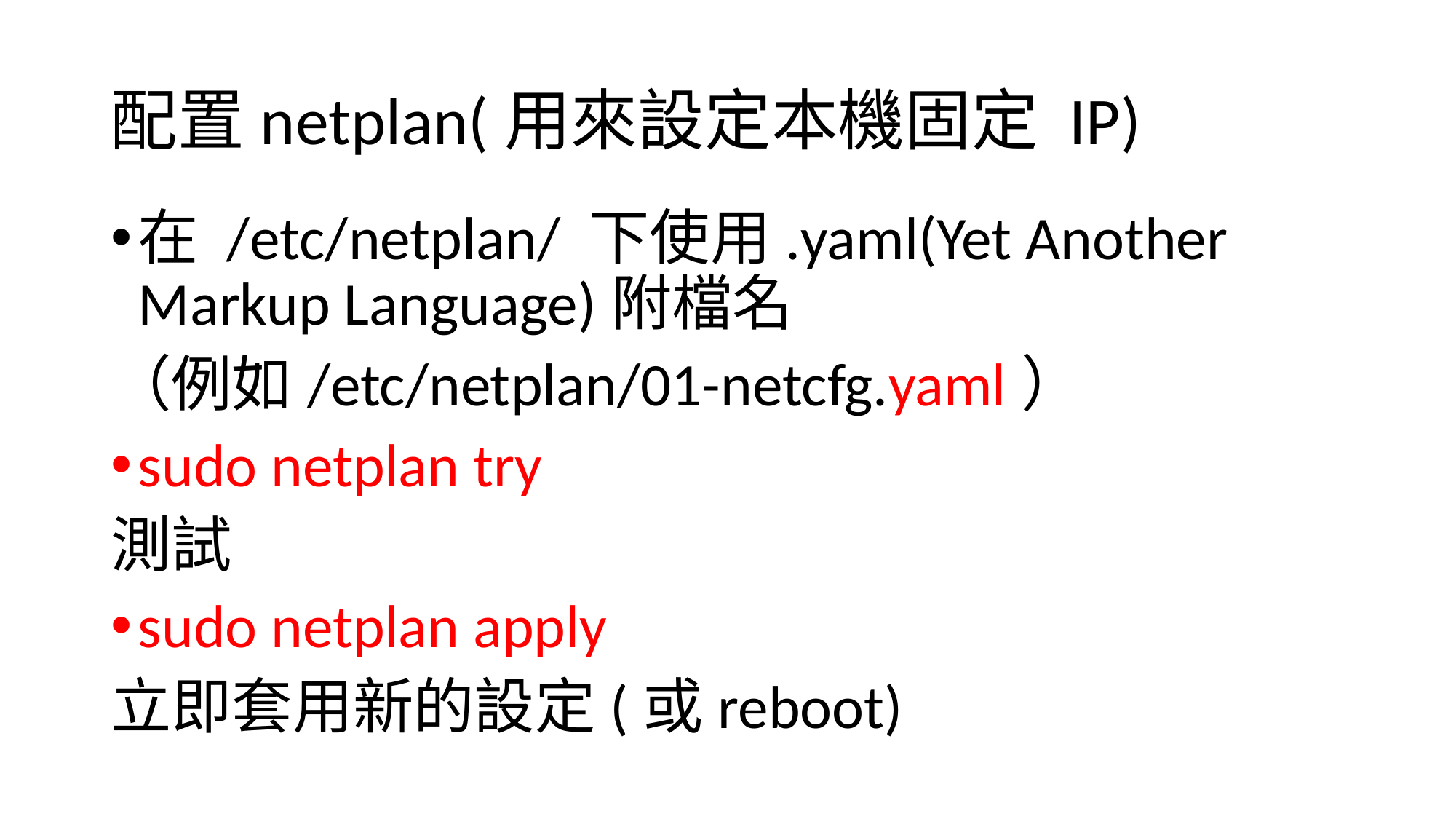

# 配置netplan(用來設定本機固定 IP)
在 /etc/netplan/ 下使用.yaml(Yet Another Markup Language)附檔名
（例如/etc/netplan/01-netcfg.yaml）
sudo netplan try
測試
sudo netplan apply
立即套用新的設定(或reboot)